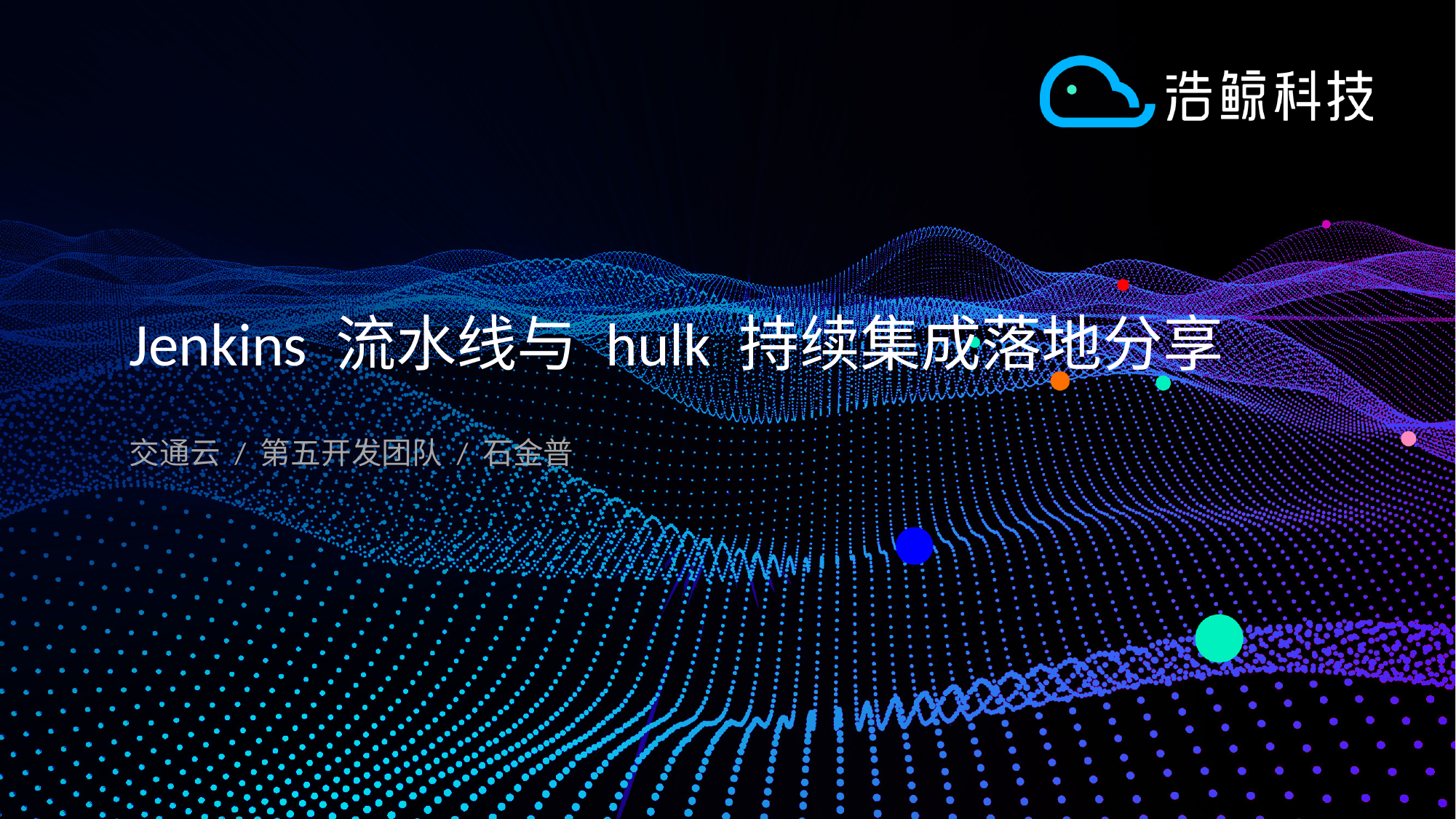

# Jenkins 流水线与 hulk 持续集成落地分享
交通云 / 第五开发团队 / 石金普